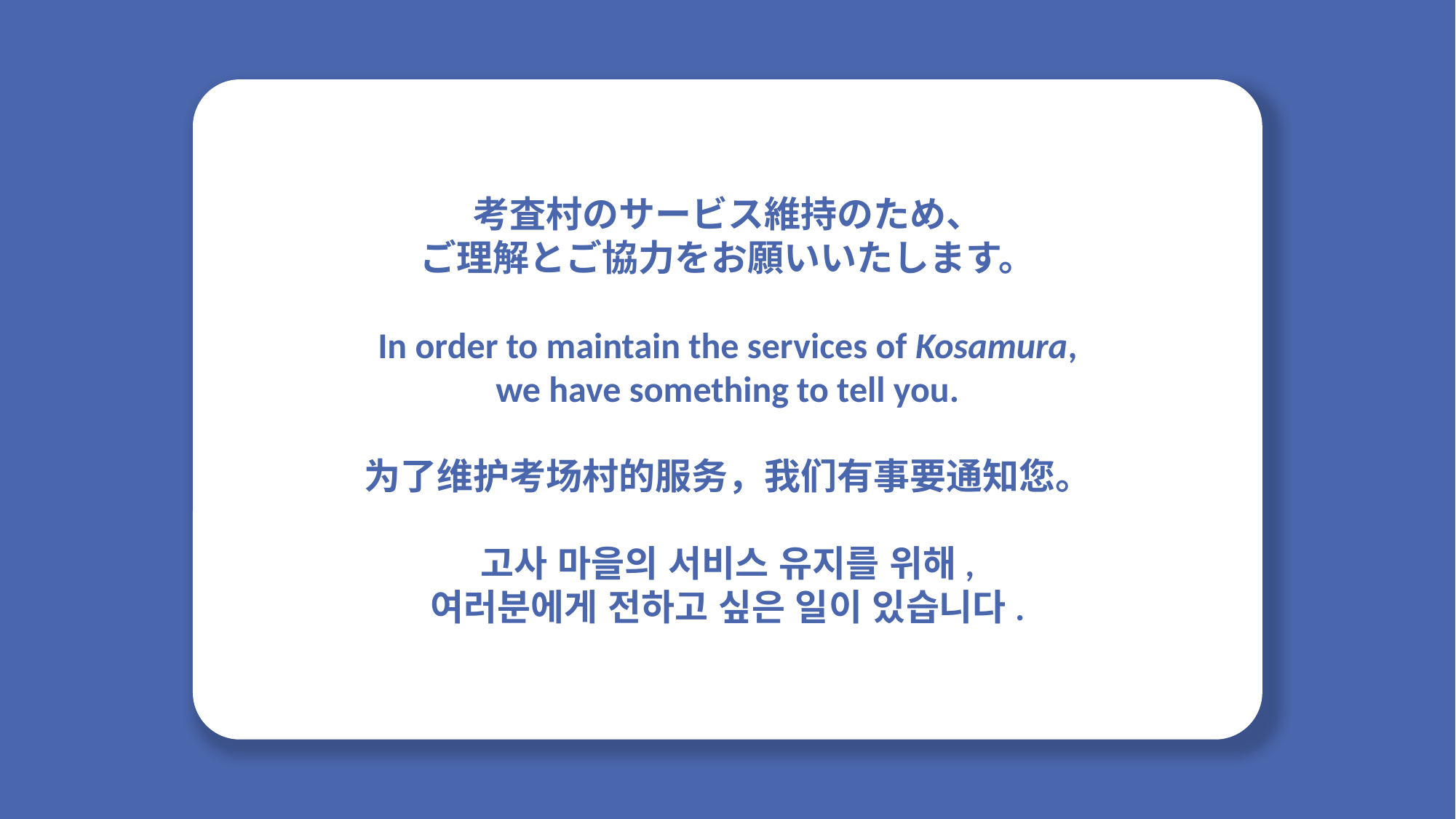

考査村のサービス維持のため、
ご理解とご協力をお願いいたします。

In order to maintain the services of Kosamura,
we have something to tell you.

为了维护考场村的服务，我们有事要通知您。

고사 마을의 서비스 유지를 위해,
여러분에게 전하고 싶은 일이 있습니다.